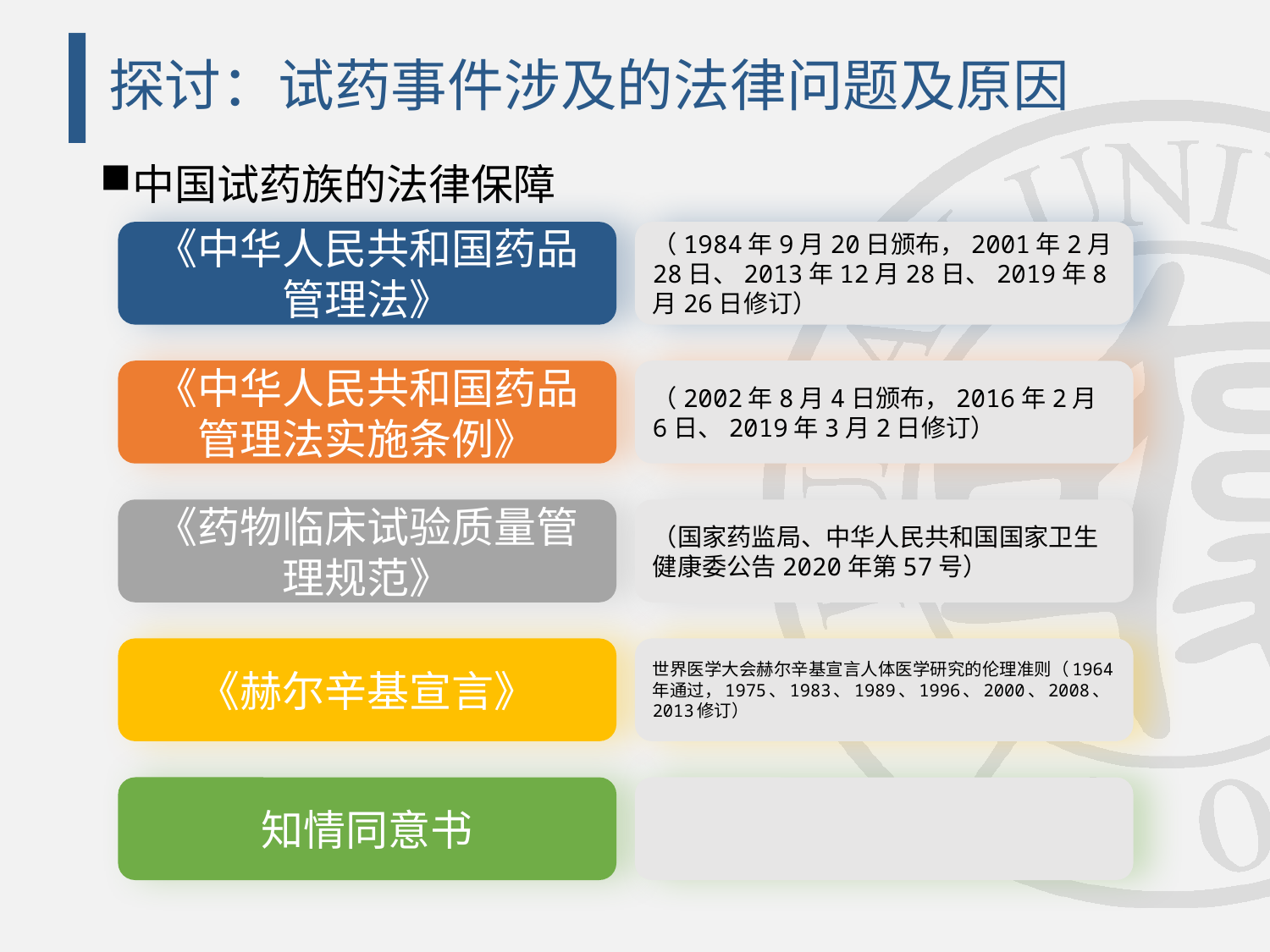

# 探讨：试药事件涉及的法律问题及原因
中国试药族的法律保障
《中华人民共和国药品管理法》
《中华人民共和国药品管理法实施条例》
《药物临床试验质量管理规范》
《赫尔辛基宣言》
知情同意书
（1984年9月20日颁布，2001年2月28日、2013年12月28日、2019年8月26日修订）
（2002年8月4日颁布，2016年2月6日、2019年3月2日修订）
（国家药监局、中华人民共和国国家卫生健康委公告2020年第57号）
世界医学大会赫尔辛基宣言人体医学研究的伦理准则（1964年通过，1975、1983、1989、1996、2000、2008、2013修订）